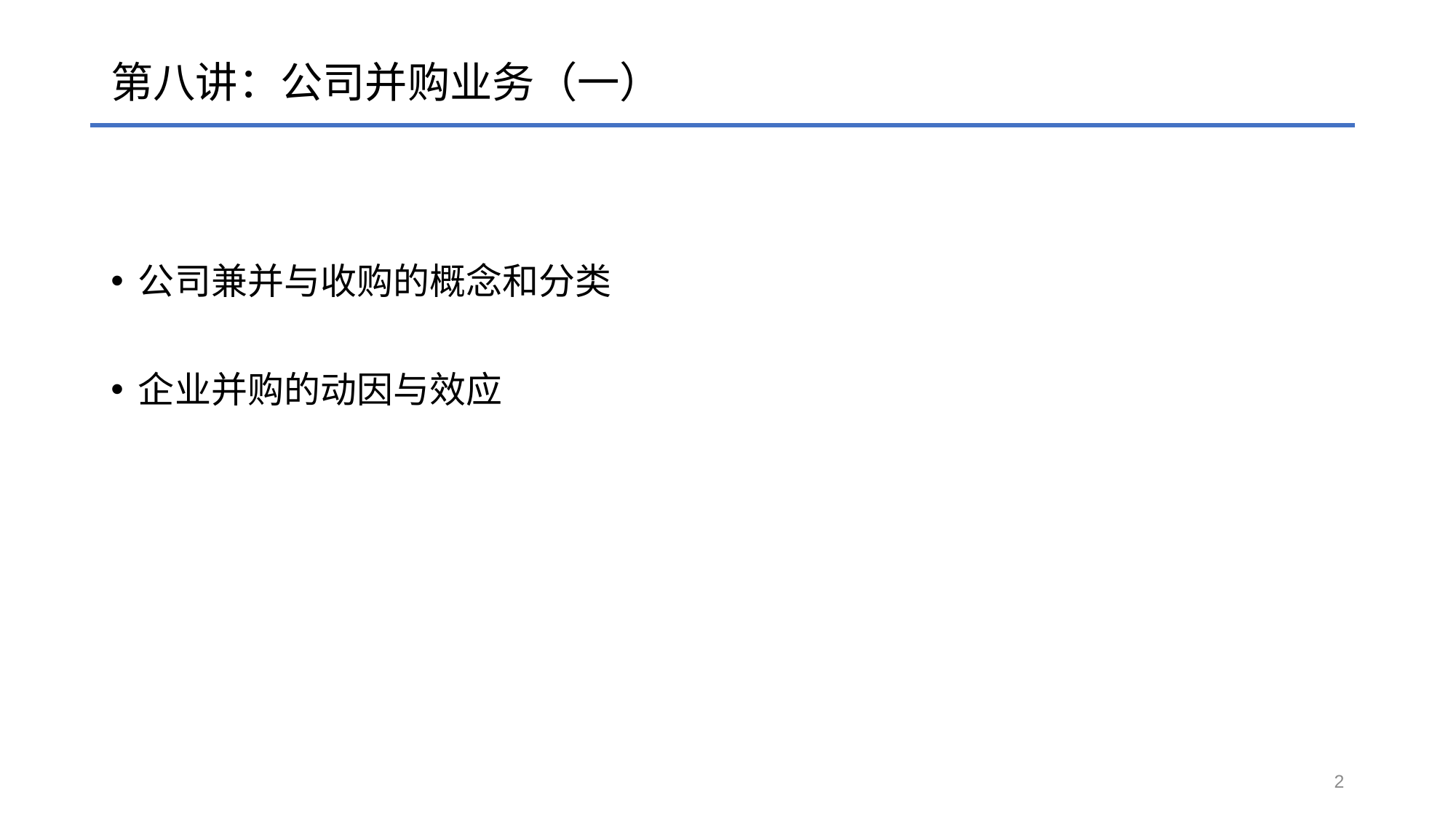

# 第八讲：公司并购业务（一）

公司兼并与收购的概念和分类

企业并购的动因与效应
2